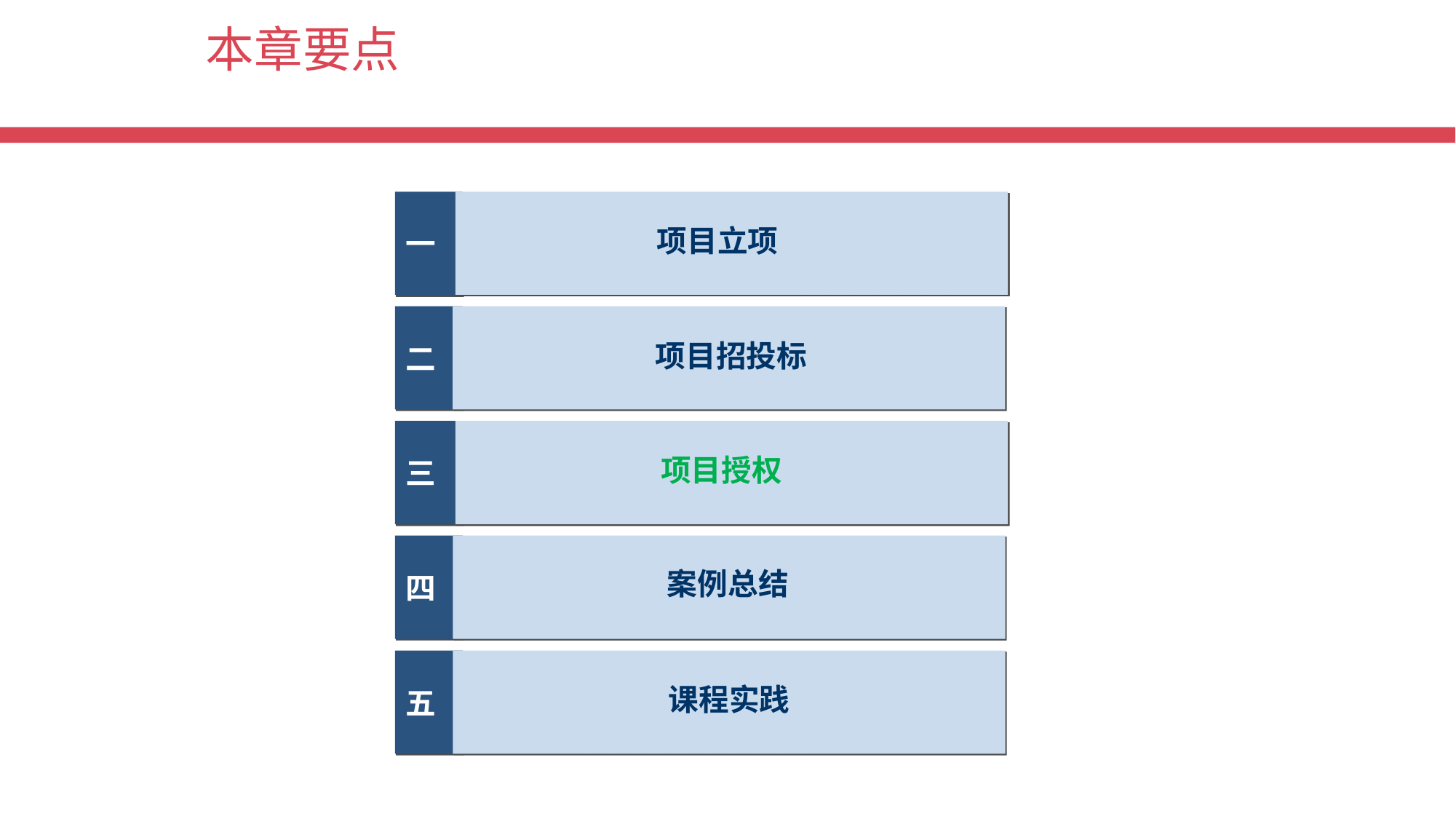

# 本章要点
一

项目立项
二

项目招投标
三

项目授权
四

案例总结
五

课程实践

34